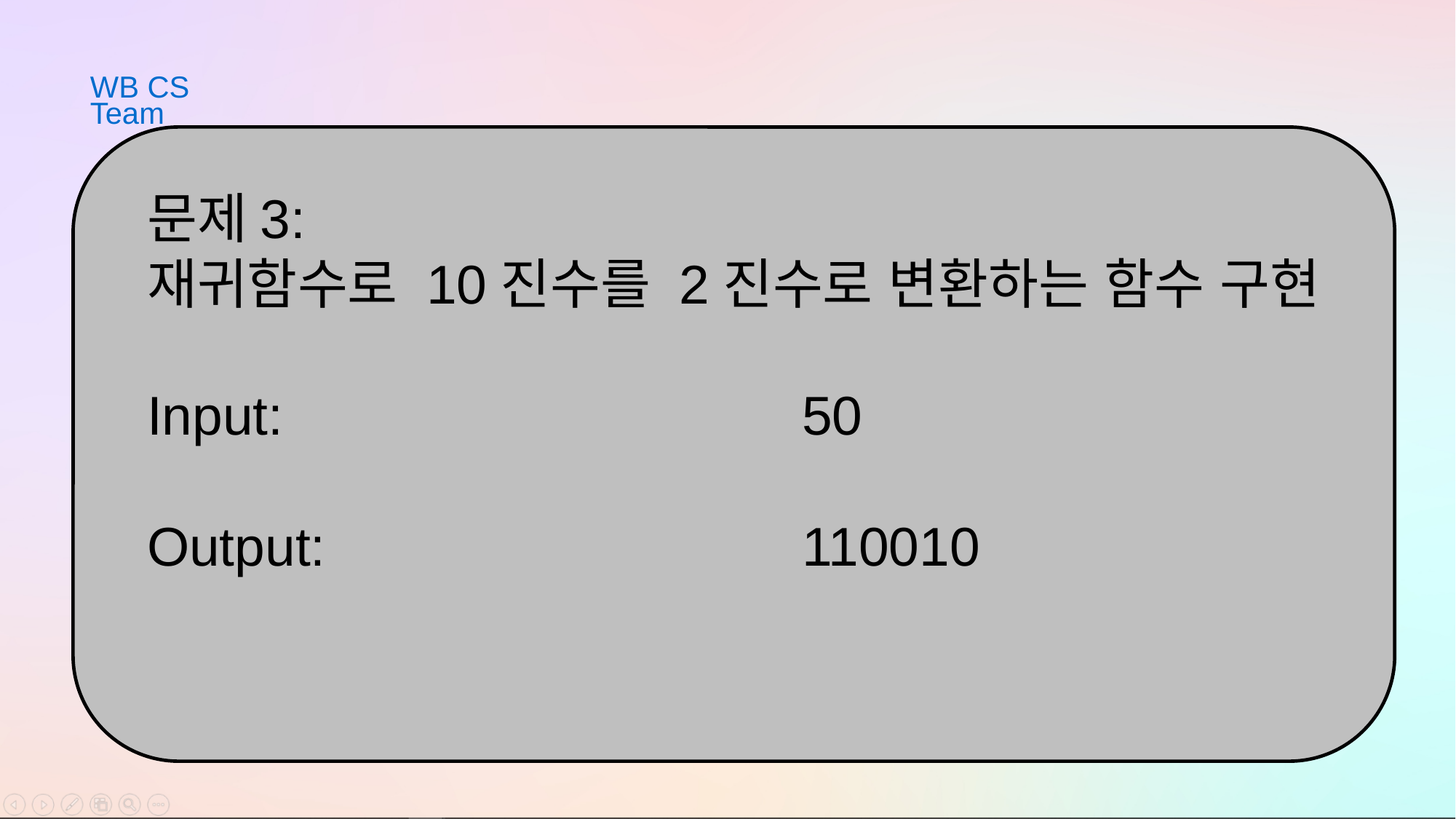

WB CS Team
문제3:
재귀함수로 10진수를 2진수로 변환하는 함수 구현

Input:					50

Output:	 				110010